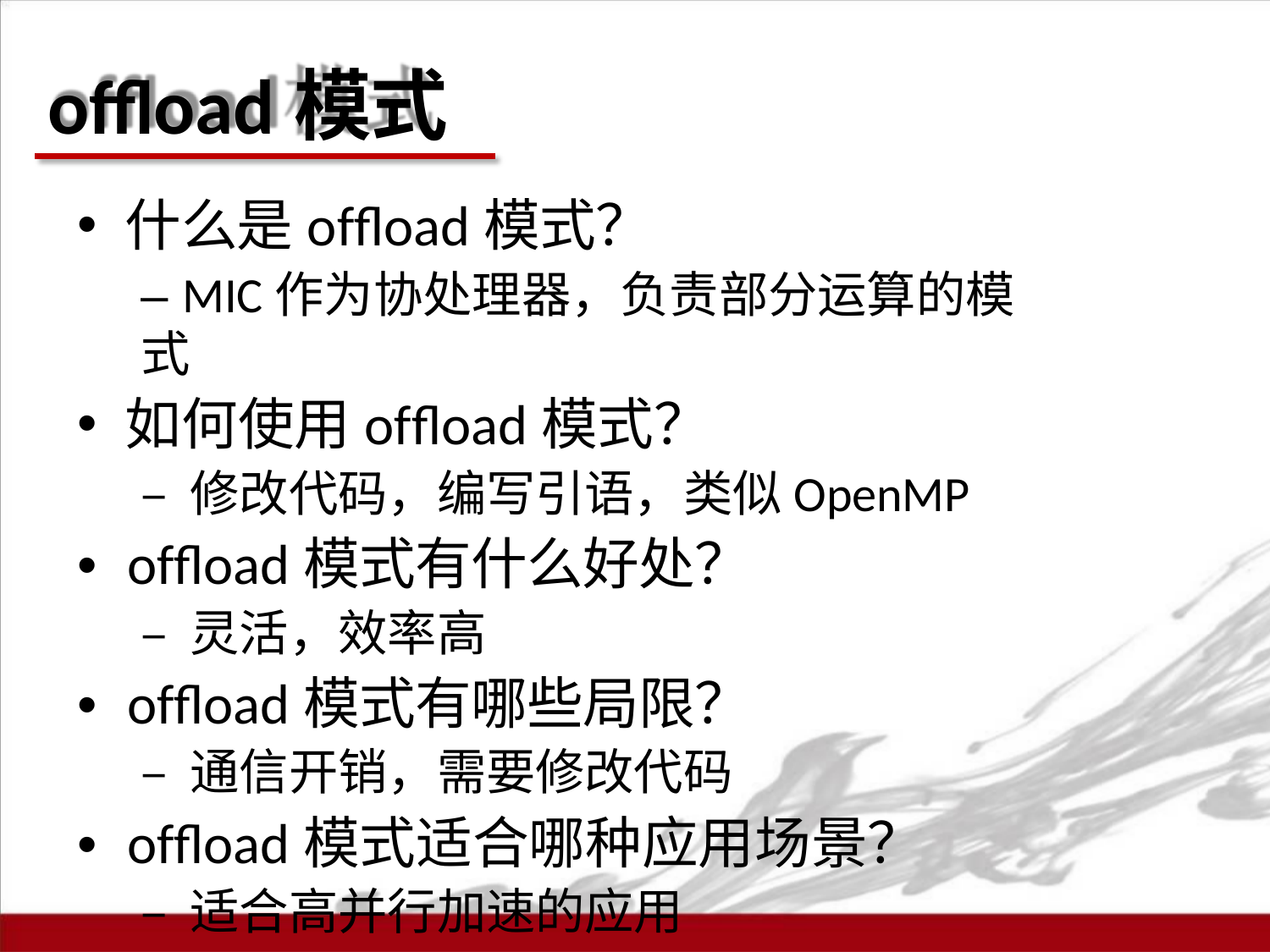

# offload模式

什么是offload模式？
– MIC作为协处理器，负责部分运算的模式
如何使用offload模式？
– 修改代码，编写引语，类似OpenMP
•	offload模式有什么好处？
– 灵活，效率高
•	offload模式有哪些局限？
– 通信开销，需要修改代码
•	offload模式适合哪种应用场景？
– 适合高并行加速的应用

41